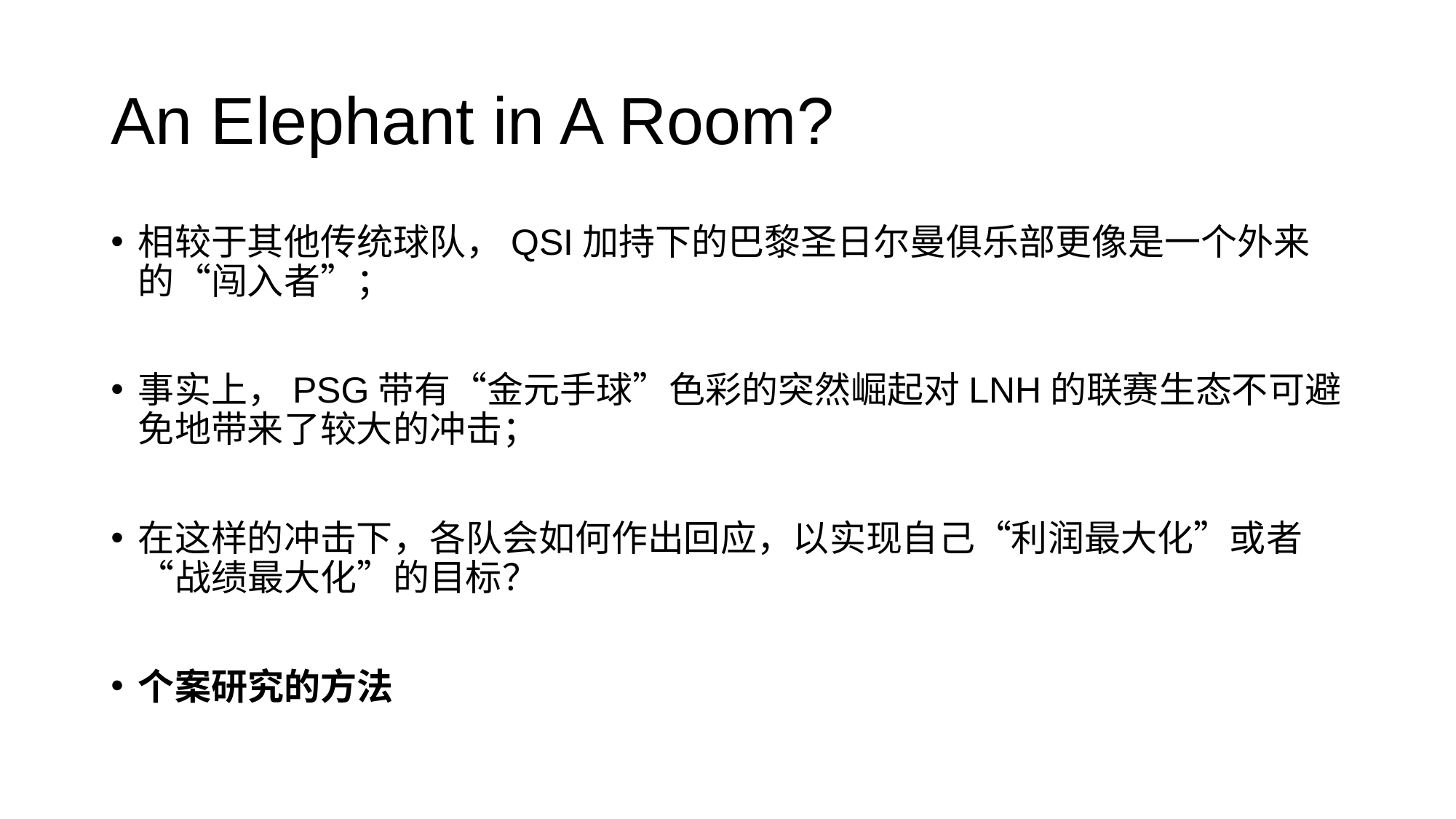

# An Elephant in A Room?
相较于其他传统球队，QSI加持下的巴黎圣日尔曼俱乐部更像是一个外来的“闯入者”；

事实上，PSG带有“金元手球”色彩的突然崛起对LNH的联赛生态不可避免地带来了较大的冲击；

在这样的冲击下，各队会如何作出回应，以实现自己“利润最大化”或者“战绩最大化”的目标？

个案研究的方法